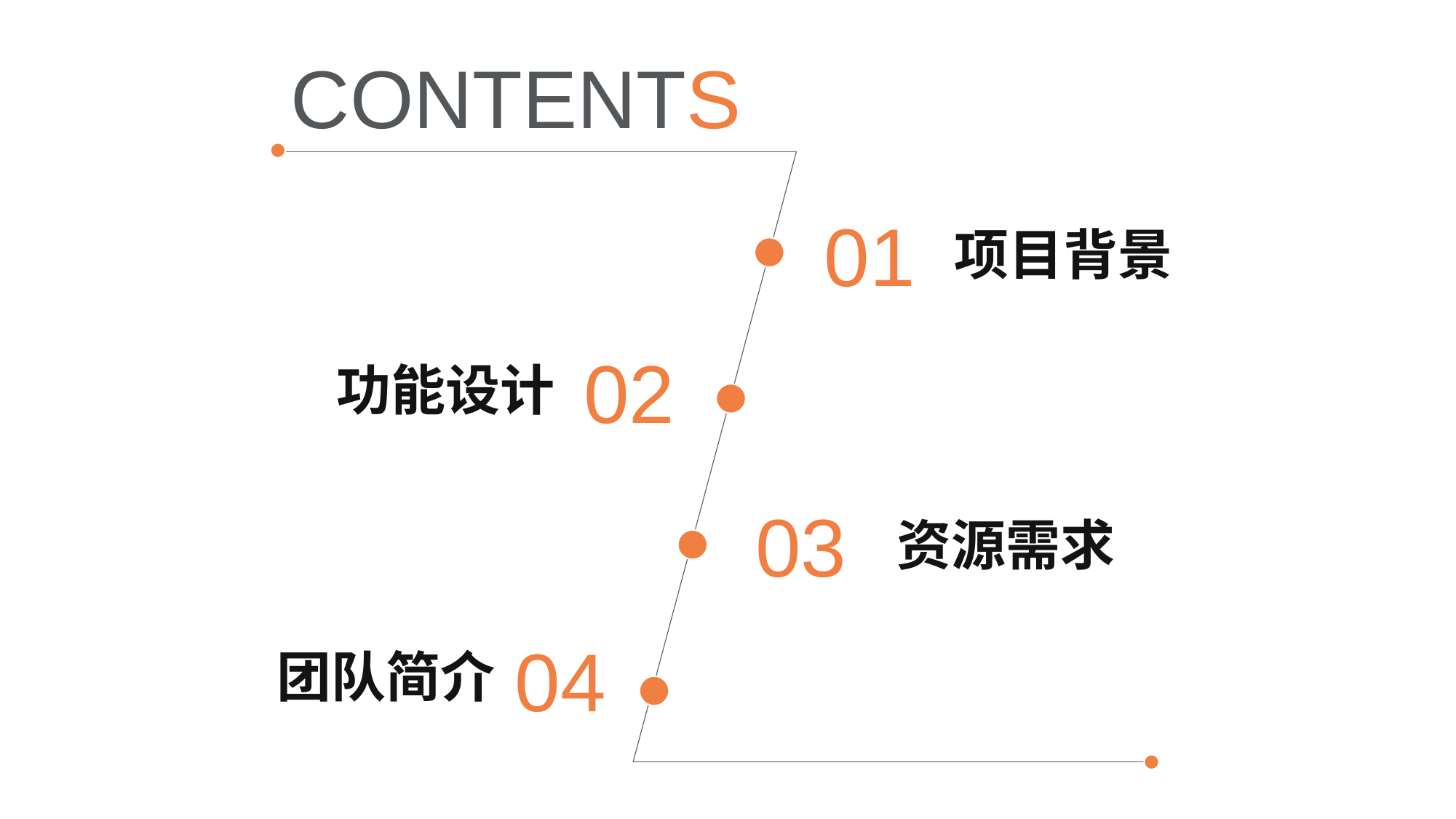

CONTENTS

01
项目背景

02
功能设计

03
资源需求

04
团队简介